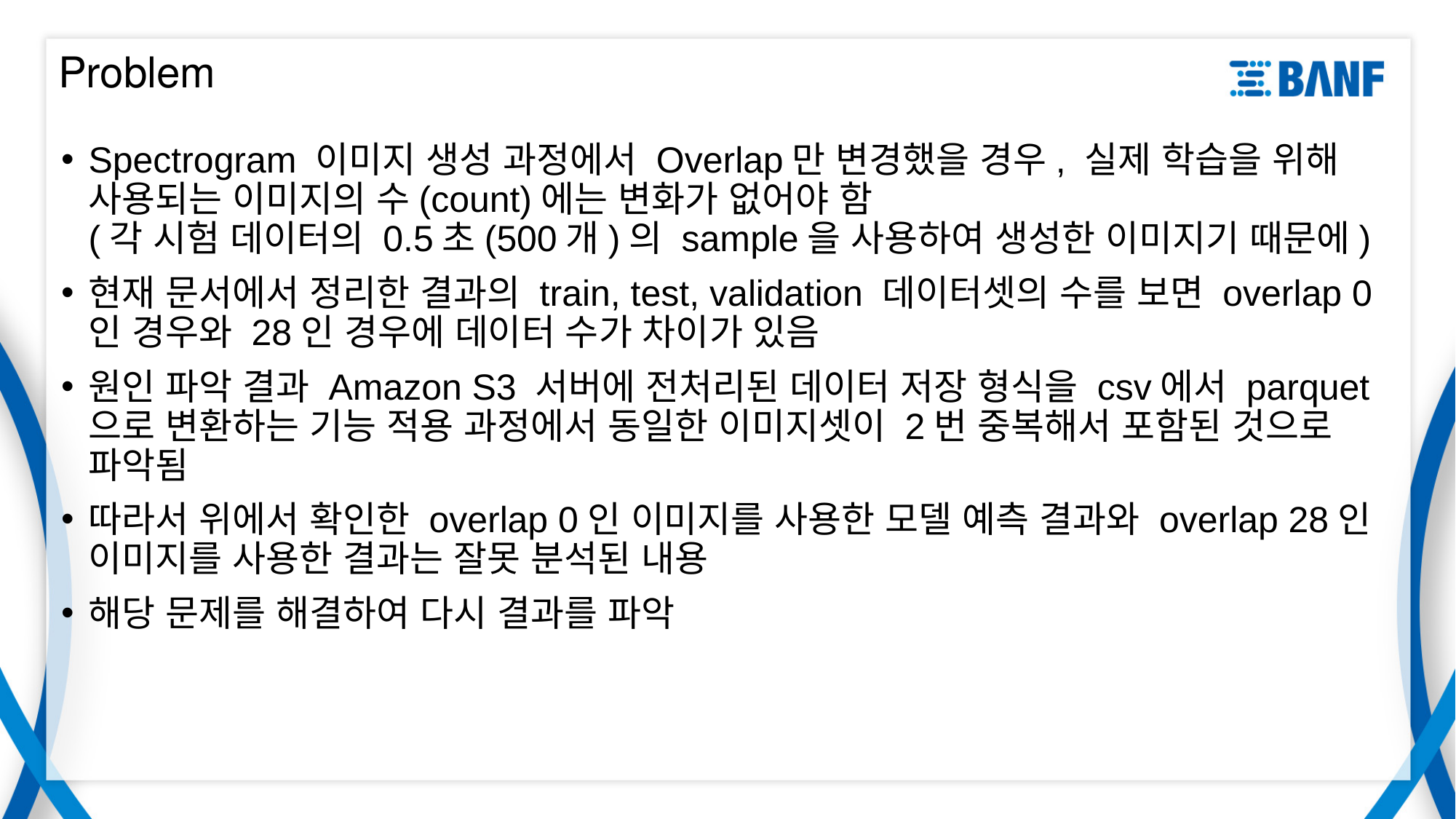

# Problem
Spectrogram 이미지 생성 과정에서 Overlap만 변경했을 경우, 실제 학습을 위해 사용되는 이미지의 수(count)에는 변화가 없어야 함
(각 시험 데이터의 0.5초(500개)의 sample을 사용하여 생성한 이미지기 때문에)
현재 문서에서 정리한 결과의 train, test, validation 데이터셋의 수를 보면 overlap 0인 경우와 28인 경우에 데이터 수가 차이가 있음
원인 파악 결과 Amazon S3 서버에 전처리된 데이터 저장 형식을 csv에서 parquet으로 변환하는 기능 적용 과정에서 동일한 이미지셋이 2번 중복해서 포함된 것으로 파악됨
따라서 위에서 확인한 overlap 0인 이미지를 사용한 모델 예측 결과와 overlap 28인 이미지를 사용한 결과는 잘못 분석된 내용
해당 문제를 해결하여 다시 결과를 파악